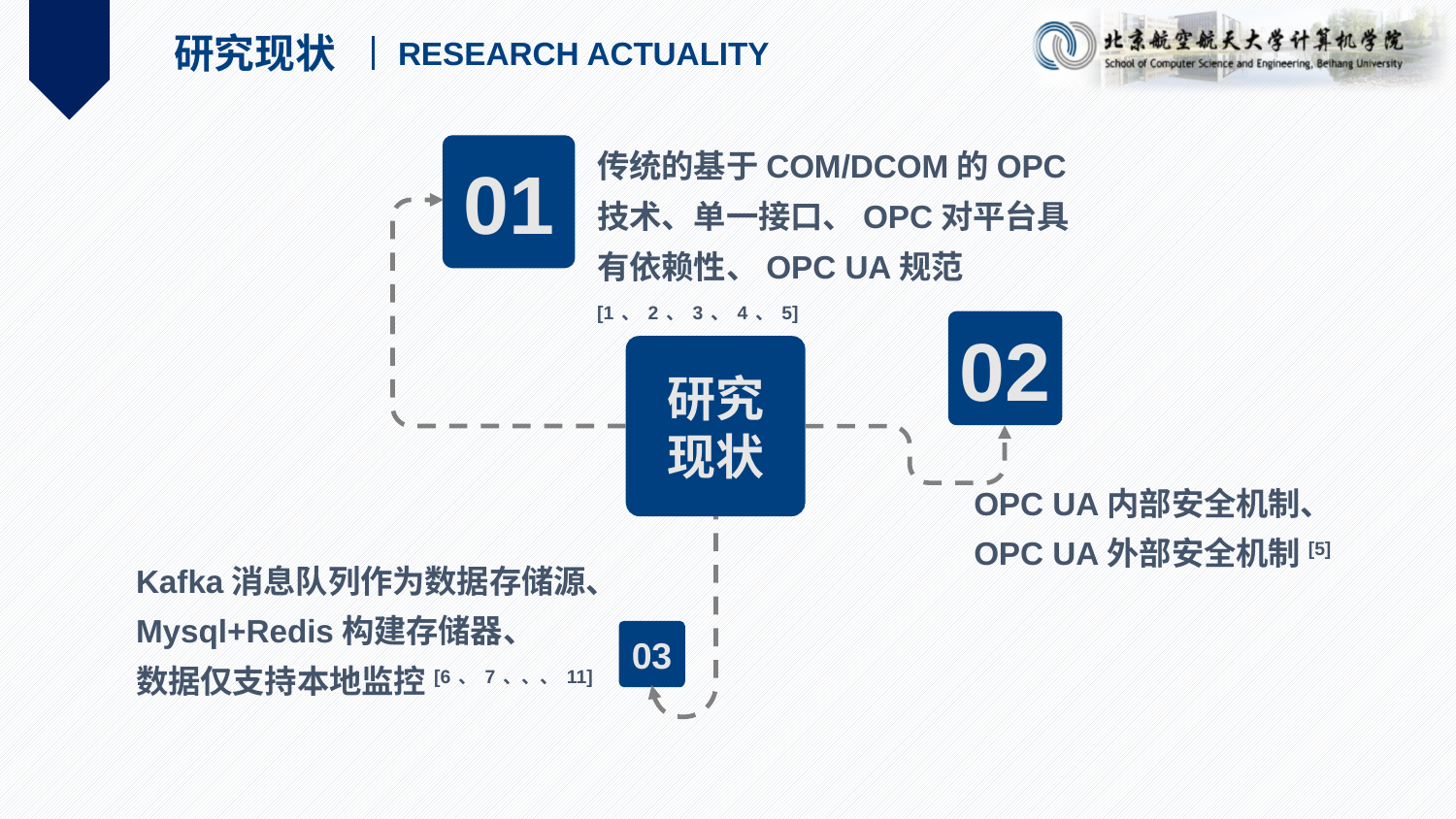

研究现状
RESEARCH ACTUALITY
传统的基于COM/DCOM的OPC技术、单一接口、OPC对平台具有依赖性、OPC UA规范[1、2、3、4、5]
01

02
研究
现状

OPC UA内部安全机制、
OPC UA外部安全机制[5]

Kafka消息队列作为数据存储源、Mysql+Redis构建存储器、
数据仅支持本地监控[6、7、、、11]
03